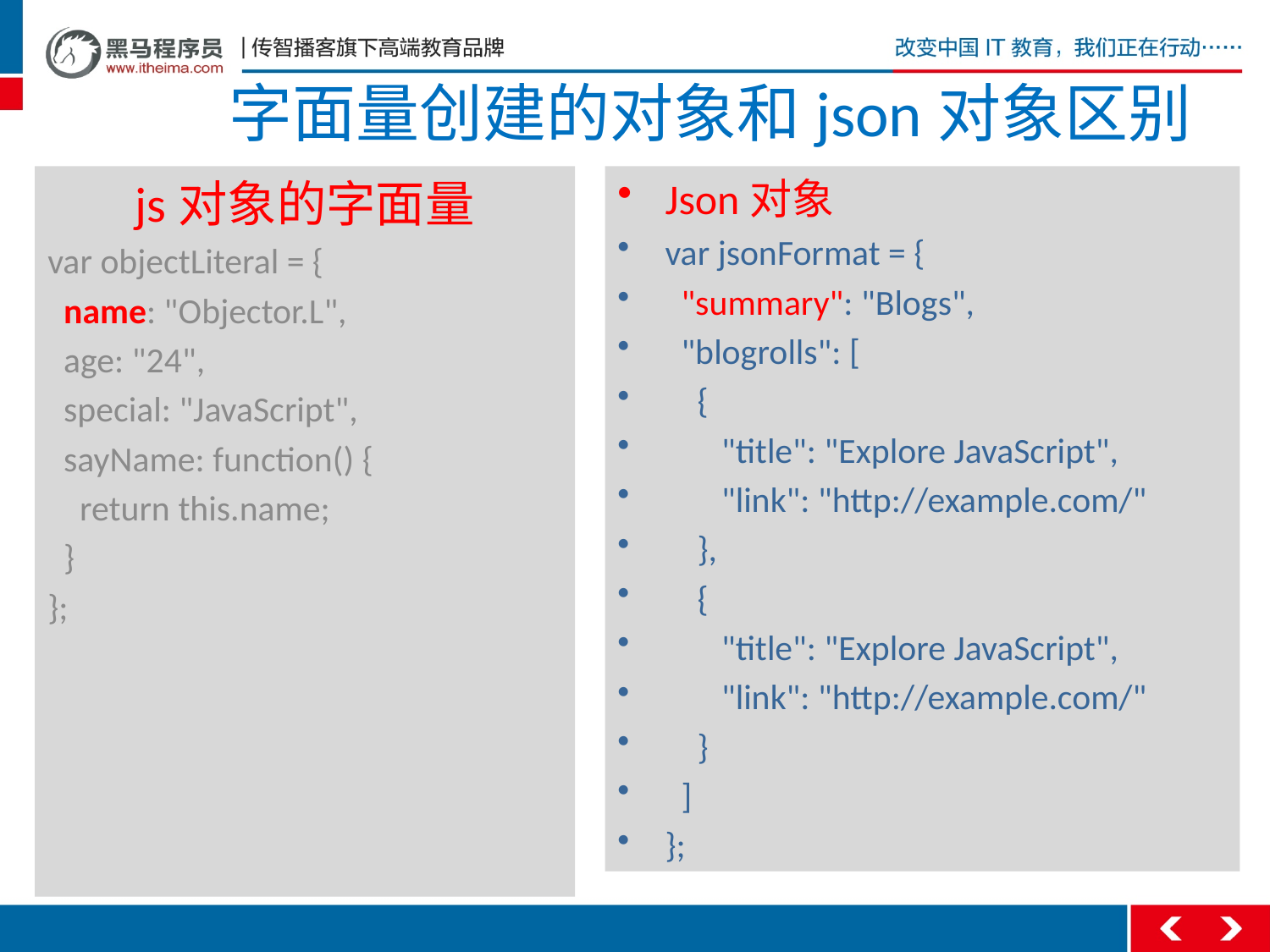

# 字面量创建的对象和json对象区别
js对象的字面量
var objectLiteral = {
  name: "Objector.L",
  age: "24",
  special: "JavaScript",
  sayName: function() {
    return this.name;
  }
};
Json对象
var jsonFormat = {
  "summary": "Blogs",
  "blogrolls": [
    {
       "title": "Explore JavaScript",
       "link": "http://example.com/"
    },
    {
       "title": "Explore JavaScript",
       "link": "http://example.com/"
    }
  ]
};